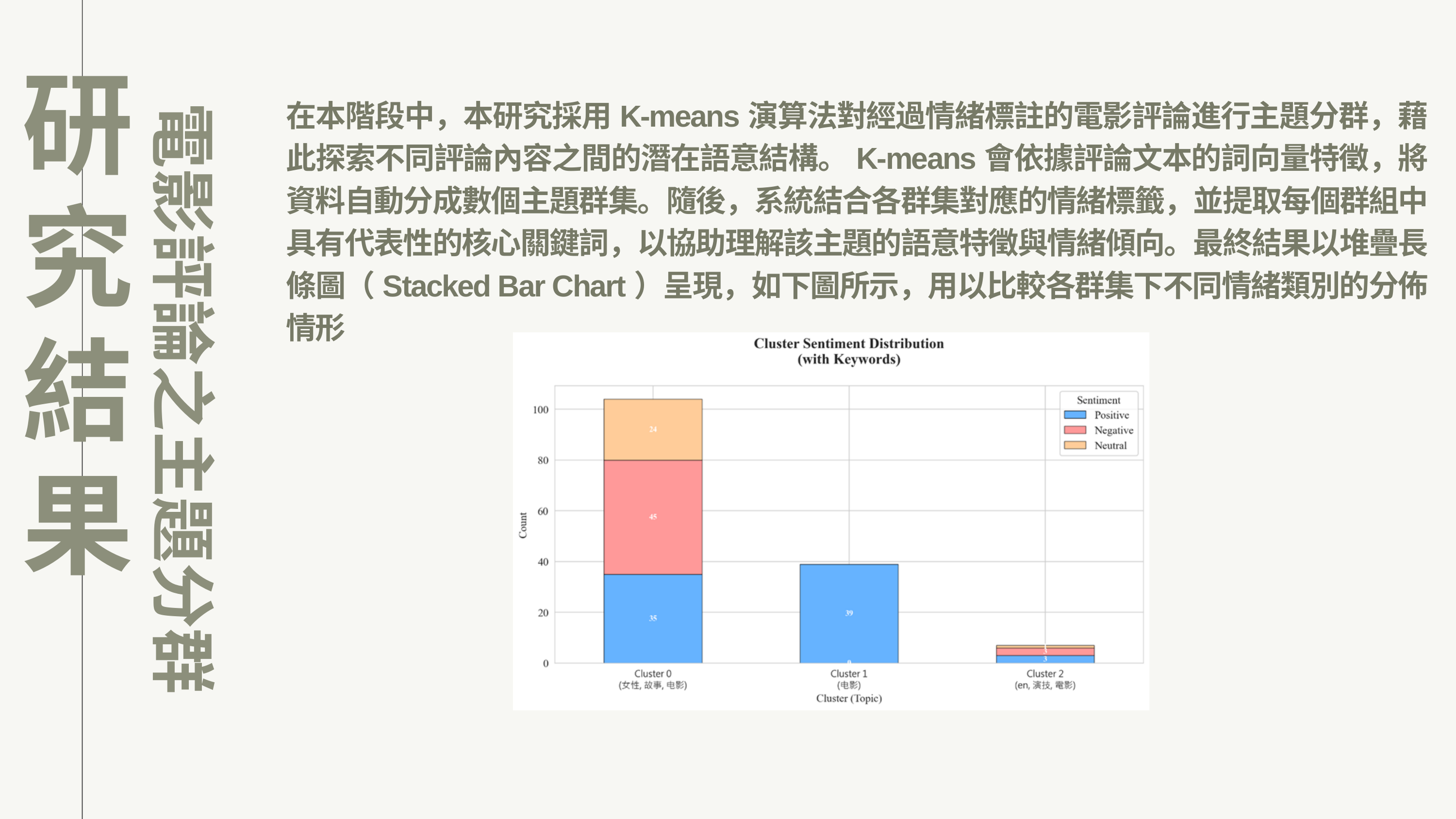

研究結果
電影評論之主題分群
在本階段中，本研究採用K-means演算法對經過情緒標註的電影評論進行主題分群，藉此探索不同評論內容之間的潛在語意結構。K-means會依據評論文本的詞向量特徵，將資料自動分成數個主題群集。隨後，系統結合各群集對應的情緒標籤，並提取每個群組中具有代表性的核心關鍵詞，以協助理解該主題的語意特徵與情緒傾向。最終結果以堆疊長條圖（Stacked Bar Chart）呈現，如下圖所示，用以比較各群集下不同情緒類別的分佈情形